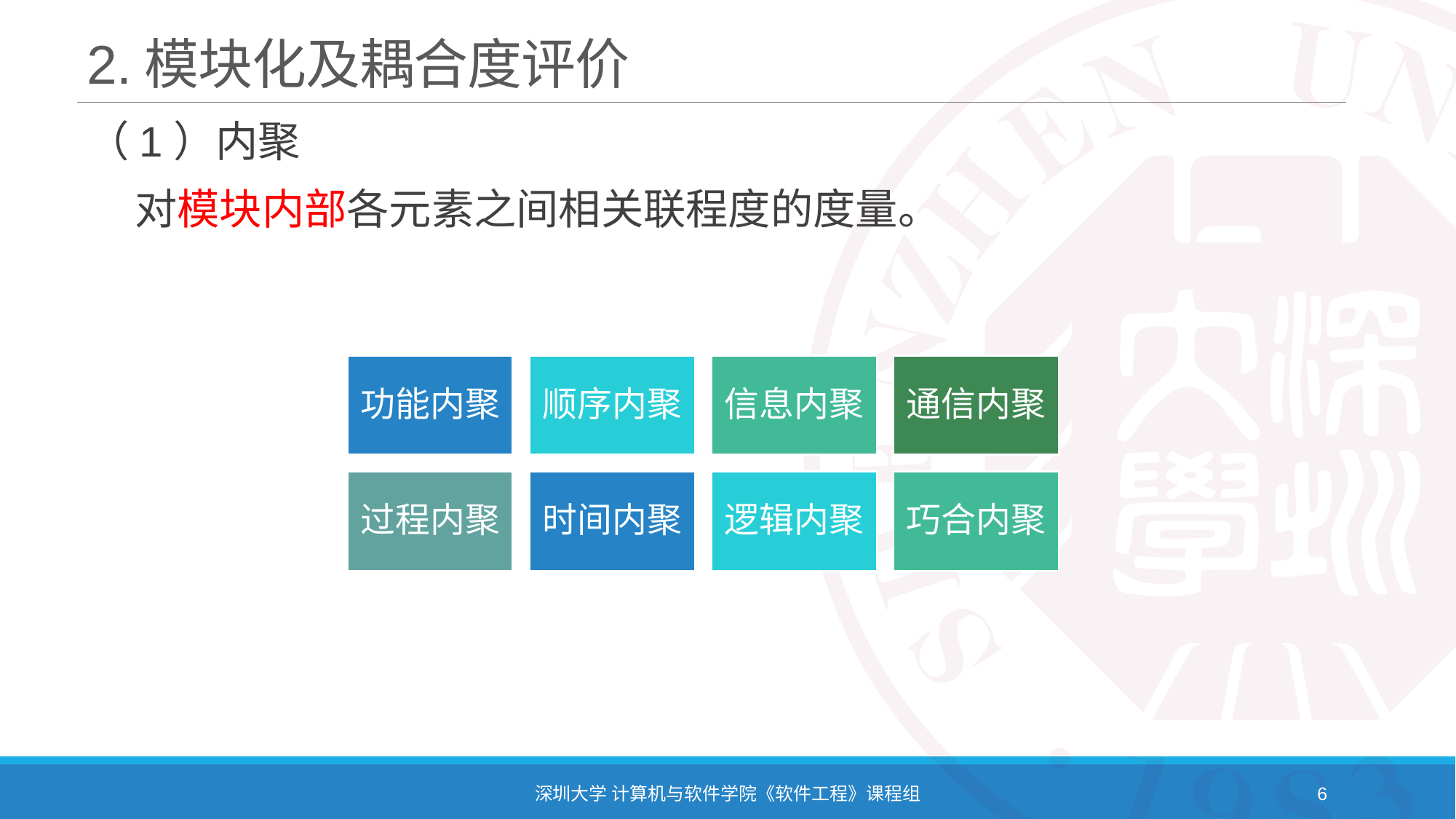

# 2.模块化及耦合度评价
（1）内聚
    对模块内部各元素之间相关联程度的度量。

功能内聚
顺序内聚
信息内聚
通信内聚
过程内聚
时间内聚
逻辑内聚
巧合内聚
深圳大学 计算机与软件学院《软件工程》课程组
6